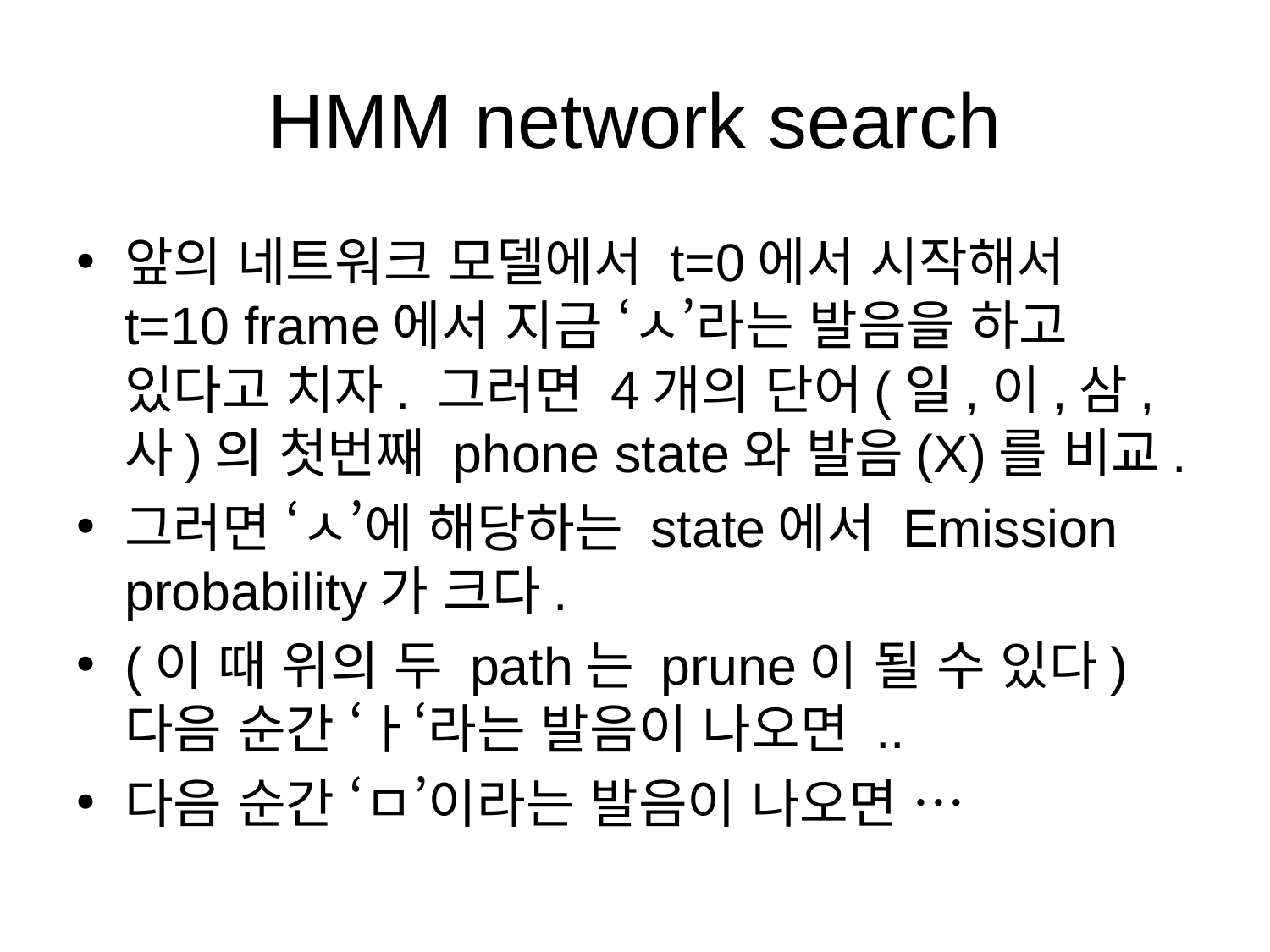

# HMM network search
앞의 네트워크 모델에서 t=0에서 시작해서 t=10 frame에서 지금 ‘ㅅ’라는 발음을 하고 있다고 치자. 그러면 4개의 단어(일,이,삼, 사)의 첫번째 phone state와 발음(X)를 비교.
그러면 ‘ㅅ’에 해당하는 state에서 Emission probability가 크다.
(이 때 위의 두 path는 prune이 될 수 있다)다음 순간 ‘ㅏ‘라는 발음이 나오면 ..
다음 순간 ‘ㅁ’이라는 발음이 나오면 …